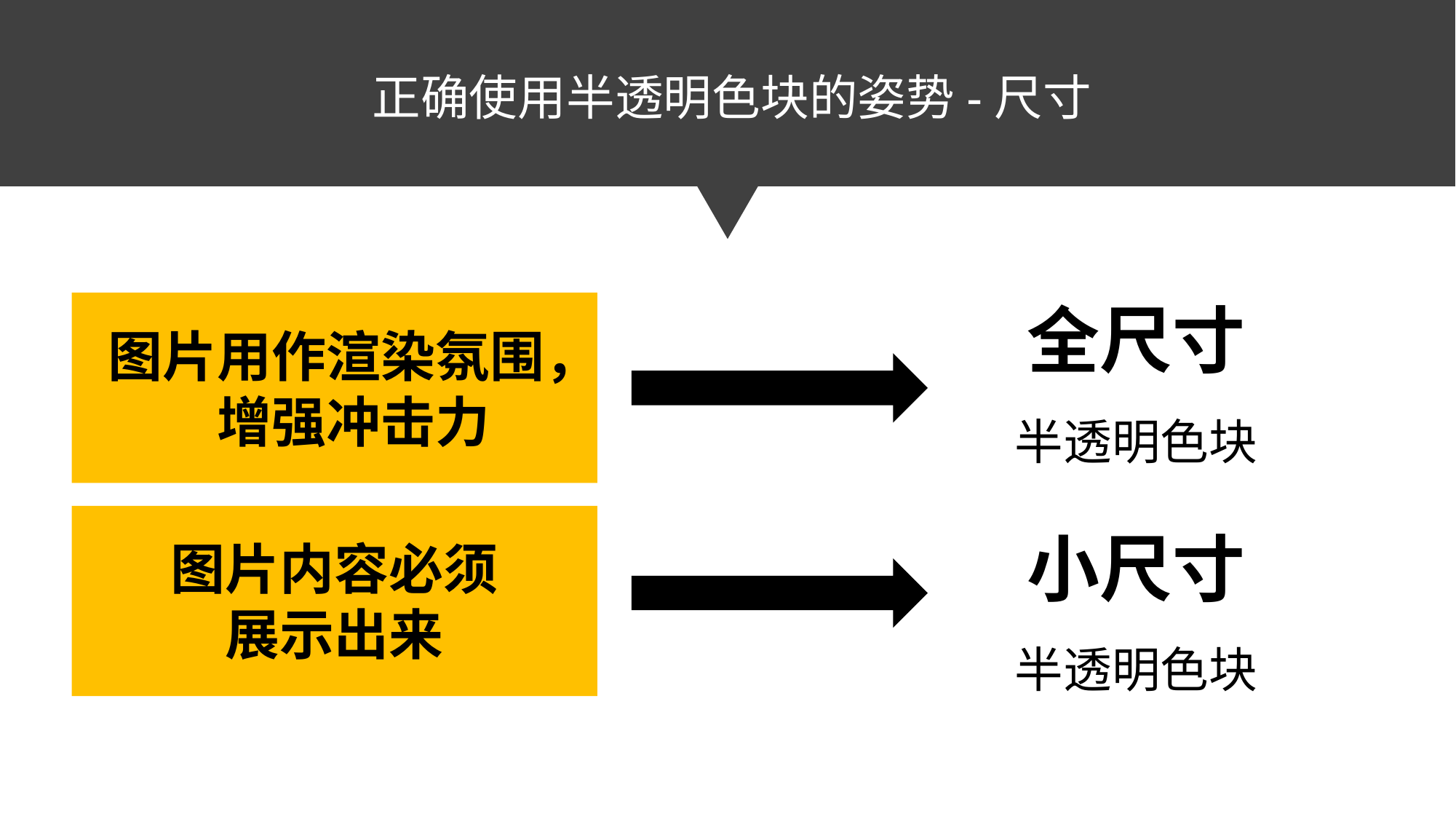

正确使用半透明色块的姿势-尺寸
全尺寸
半透明色块

图片用作渲染氛围，增强冲击力

小尺寸
半透明色块

图片内容必须
展示出来